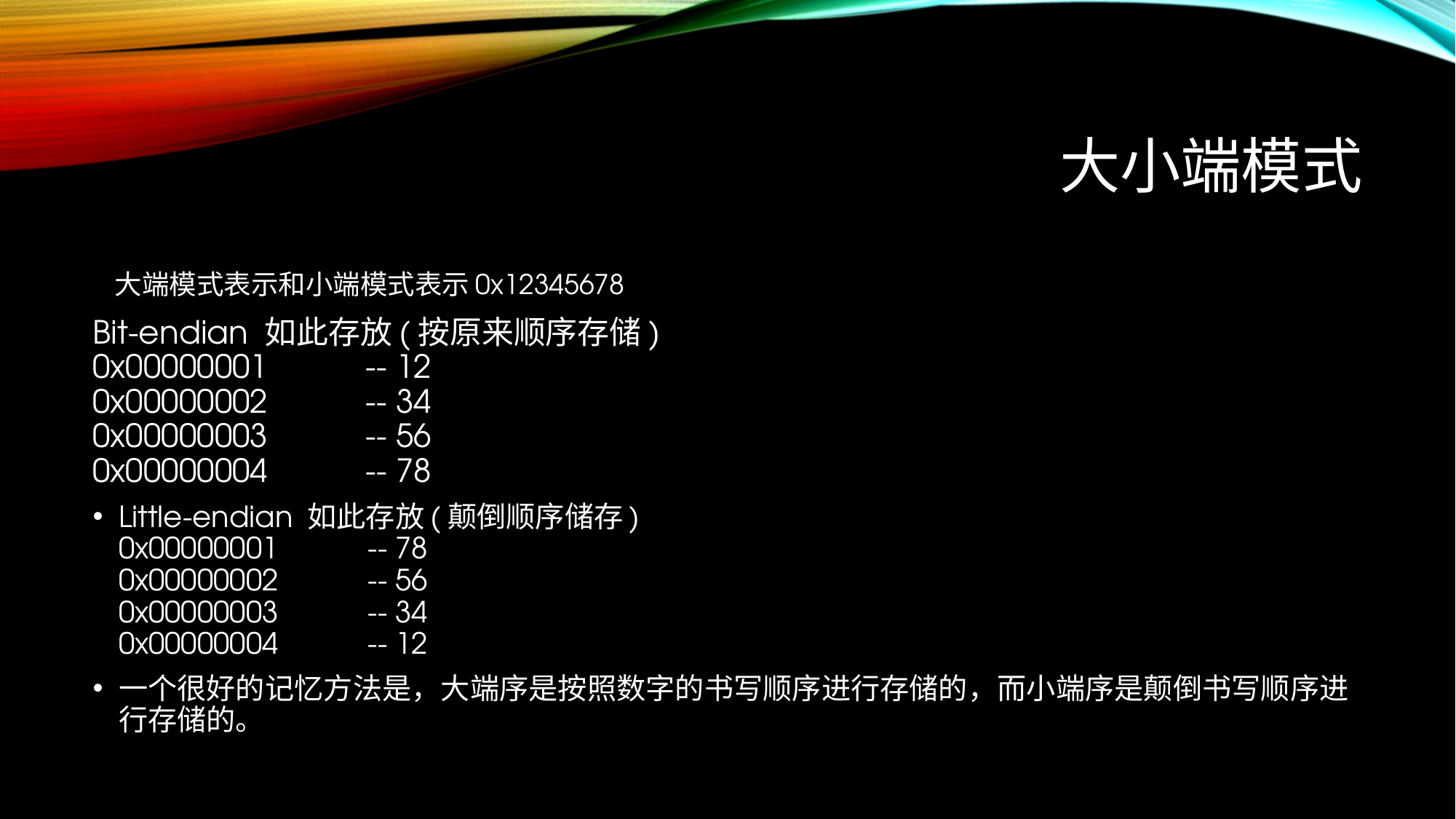

# 大小端模式
大端模式表示和小端模式表示0x12345678

Bit-endian 如此存放(按原来顺序存储)
0x00000001           -- 12
0x00000002           -- 34
0x00000003           -- 56
0x00000004           -- 78
Little-endian 如此存放(颠倒顺序储存)
0x00000001           -- 78
0x00000002           -- 56
0x00000003           -- 34
0x00000004           -- 12
一个很好的记忆方法是，大端序是按照数字的书写顺序进行存储的，而小端序是颠倒书写顺序进行存储的。